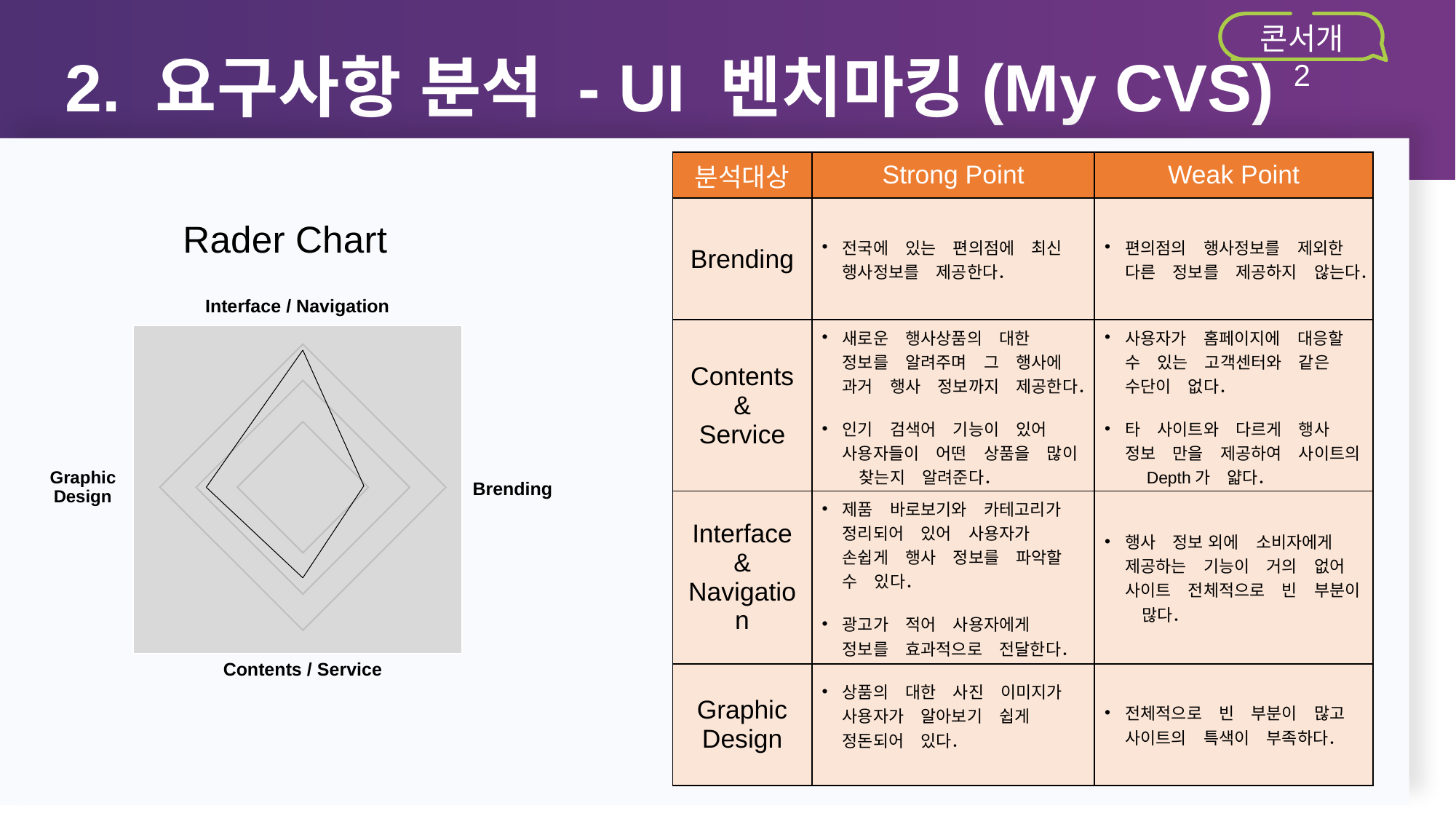

2. 요구사항 분석 - UI 벤치마킹(My CVS)

콘서개 2

| 분석대상 | Strong Point | Weak Point |
| --- | --- | --- |
| Brending | 전국에　있는　편의점에　최신　행사정보를　제공한다． | 편의점의　행사정보를　제외한　다른　정보를　제공하지　않는다． |
| Contents & Service | 새로운　행사상품의　대한　정보를　알려주며　그　행사에　과거　행사　정보까지　제공한다． 인기　검색어　기능이　있어　사용자들이　어떤　상품을　많이　찾는지　알려준다． | 사용자가　홈페이지에　대응할　수　있는　고객센터와　같은　수단이　없다． 타　사이트와　다르게　행사　정보　만을　제공하여　사이트의　Depth가　얇다． |
| Interface & Navigation | 제품　바로보기와　카테고리가　정리되어　있어　사용자가　손쉽게　행사　정보를　파악할　수　있다． 광고가　적어　사용자에게　정보를　효과적으로　전달한다． | 행사　정보 외에　소비자에게　제공하는　기능이　거의　없어　사이트　전체적으로　빈　부분이　많다． |
| Graphic Design | 상품의　대한　사진　이미지가　사용자가　알아보기　쉽게　정돈되어　있다． | 전체적으로　빈　부분이　많고　사이트의　특색이　부족하다． |
Rader Chart
Interface / Navigation

Graphic
Design
Brending
Contents / Service